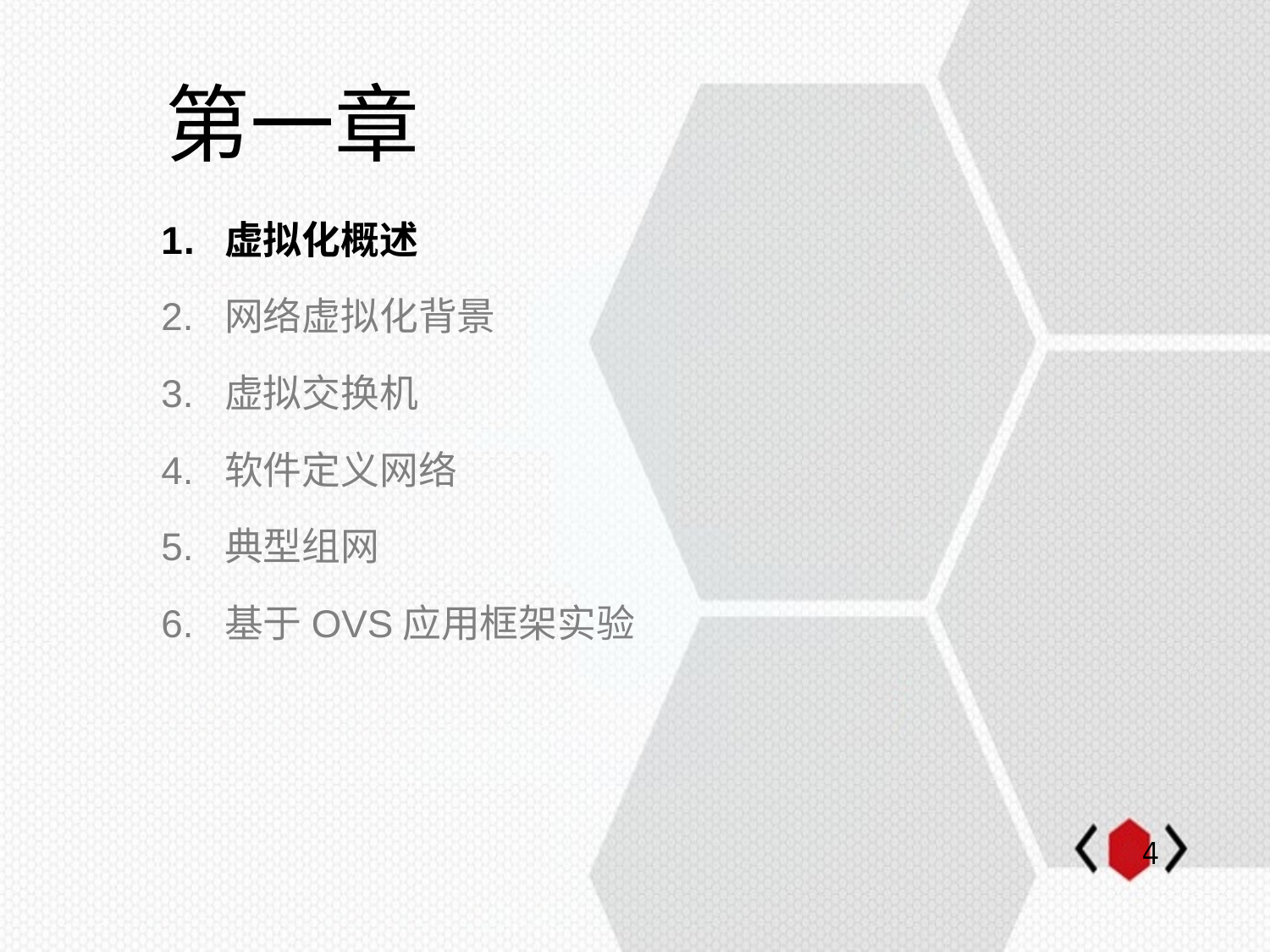

第一章
虚拟化概述
网络虚拟化背景
虚拟交换机
软件定义网络
典型组网
基于OVS应用框架实验
4